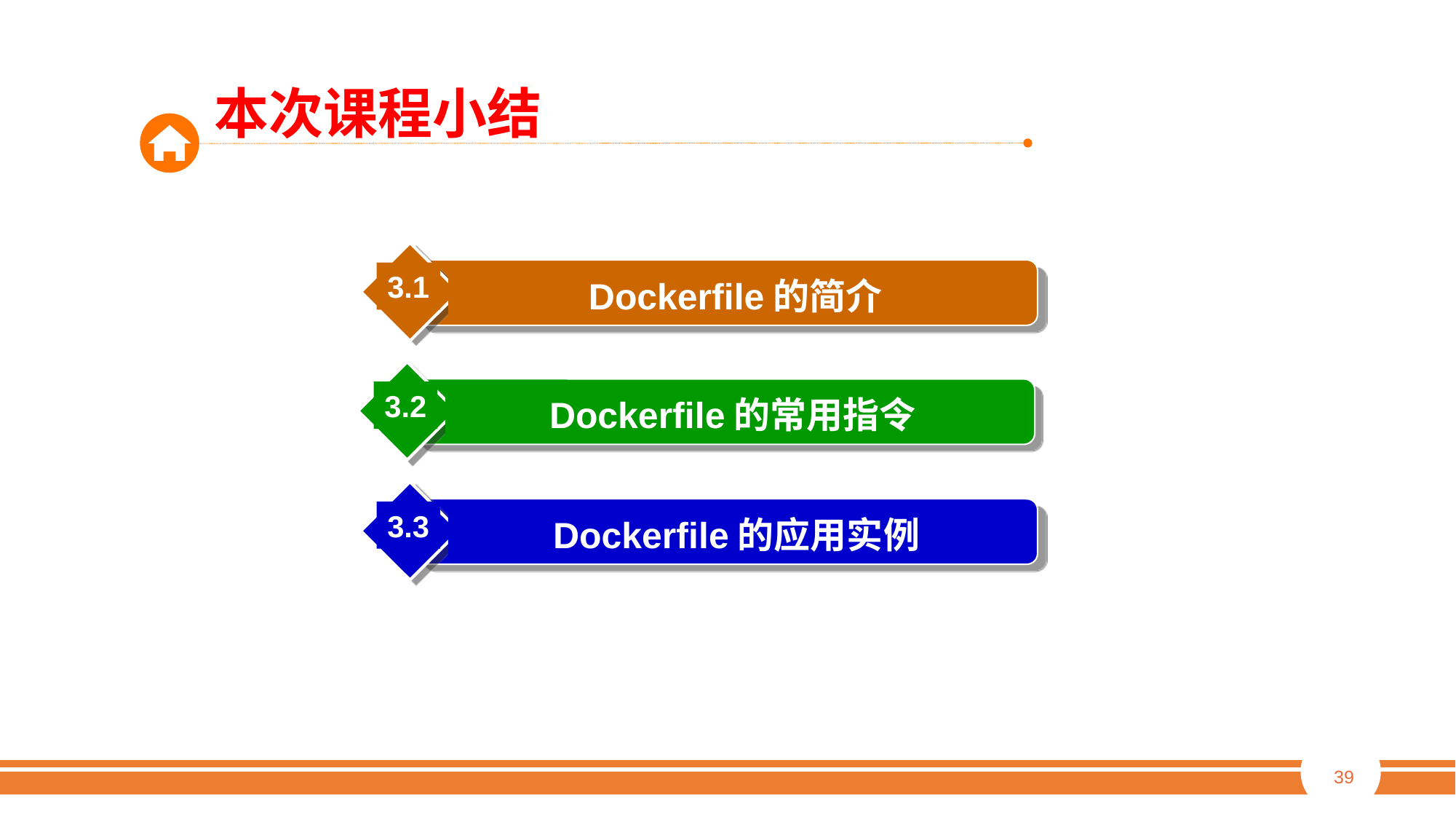

本次课程小结

3.1
Dockerfile的简介

3.2
Dockerfile的常用指令

3.3
Dockerfile的应用实例
39